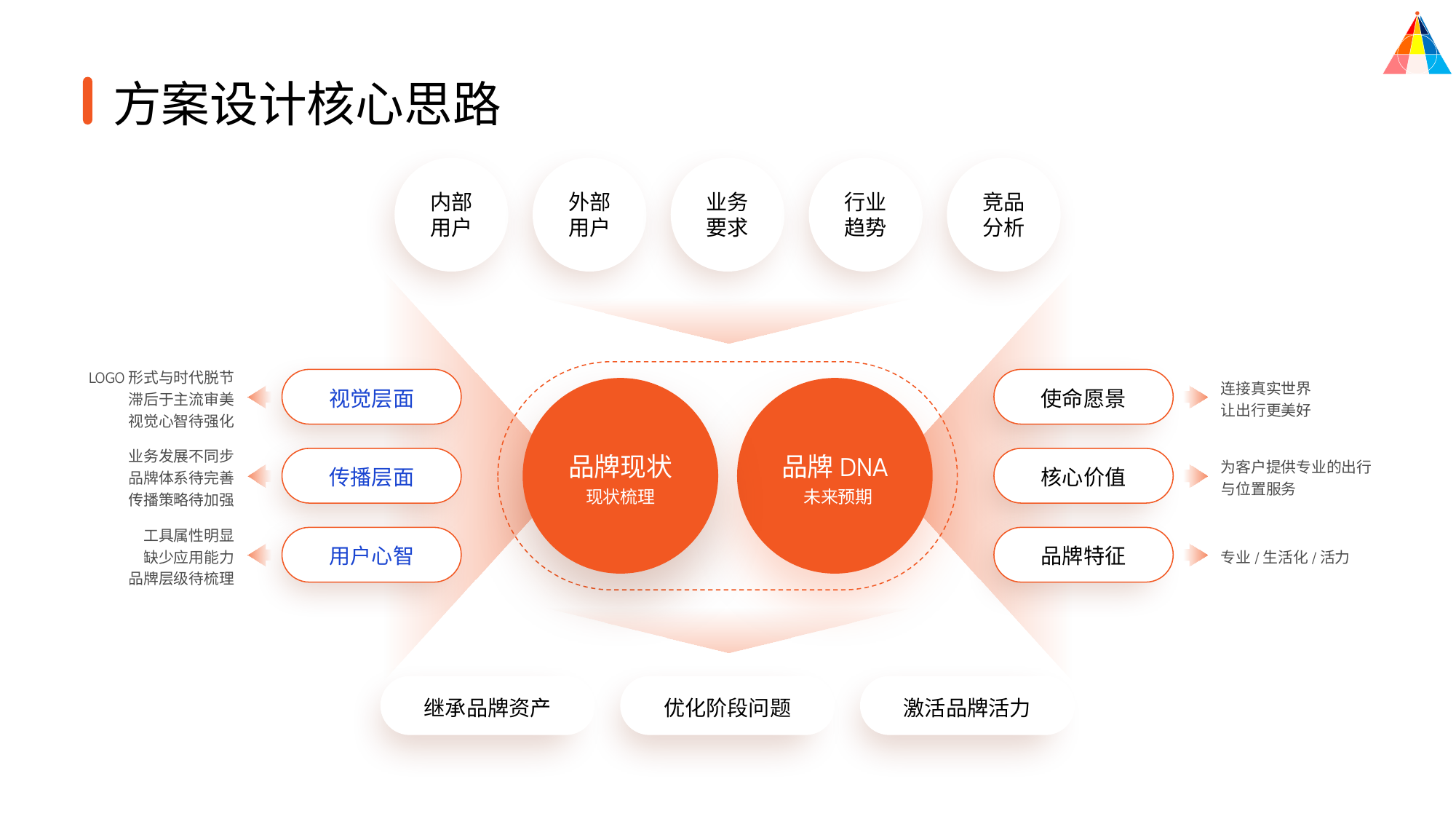

方案设计核心思路

内部
用户

外部用户

业务要求

行业趋势

竞品分析

LOGO形式与时代脱节
滞后于主流审美
视觉心智待强化

品牌现状
品牌DNA
未来预期
现状梳理

连接真实世界
让出行更美好
视觉层面
使命愿景

业务发展不同步
品牌体系待完善
传播策略待加强

为客户提供专业的出行
与位置服务
传播层面
核心价值

工具属性明显
缺少应用能力
品牌层级待梳理

用户心智
品牌特征
专业/生活化/活力

优化阶段问题

激活品牌活力
继承品牌资产